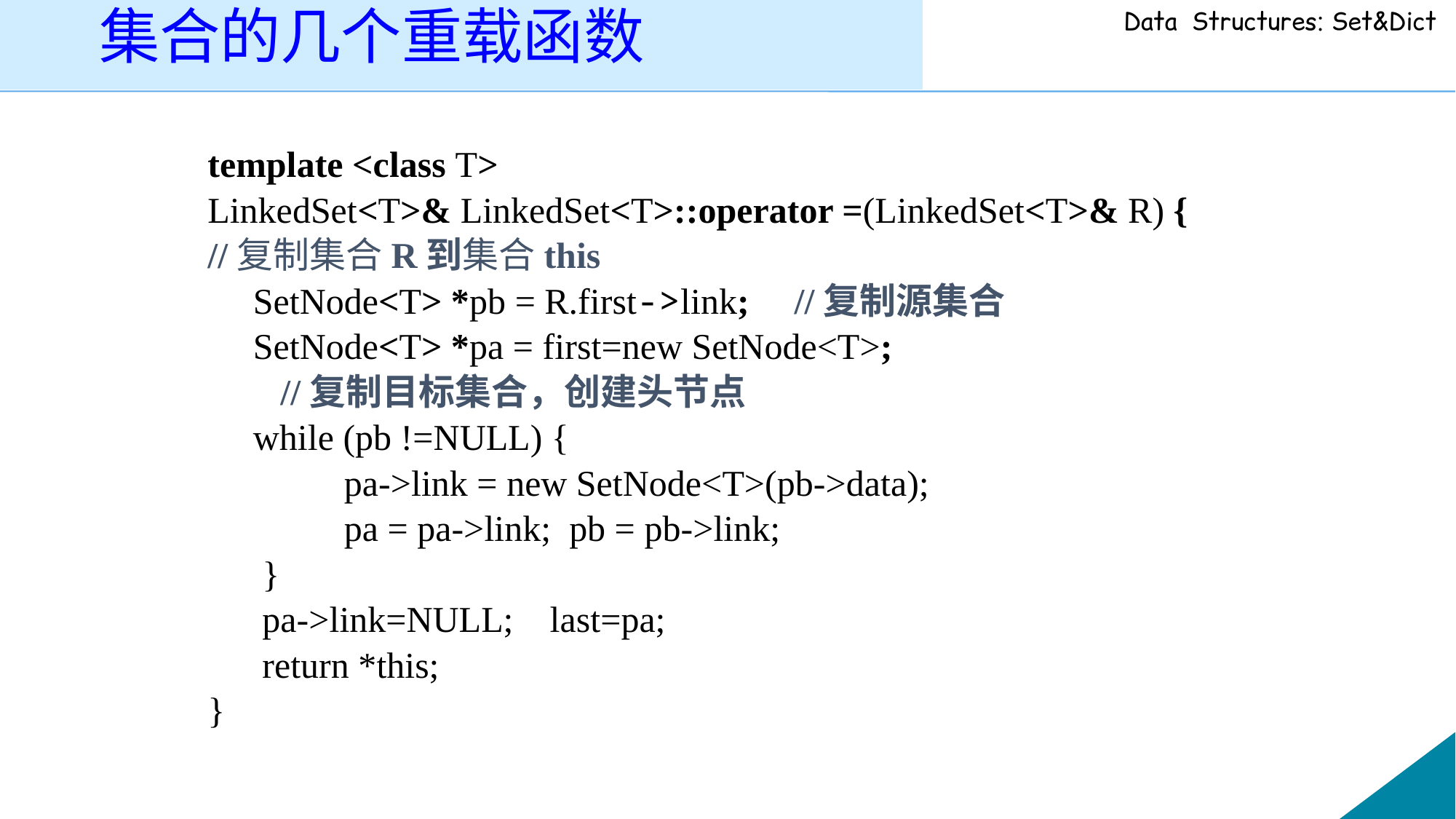

# 集合的几个重载函数

template <class T>
LinkedSet<T>& LinkedSet<T>::operator =(LinkedSet<T>& R) {
//复制集合R到集合this
     SetNode<T> *pb = R.first->link;	//复制源集合
     SetNode<T> *pa = first=new SetNode<T>;
        //复制目标集合，创建头节点
     while (pb !=NULL) {
               pa->link = new SetNode<T>(pb->data);
               pa = pa->link;  pb = pb->link;
      }
      pa->link=NULL;    last=pa;
      return *this;
}